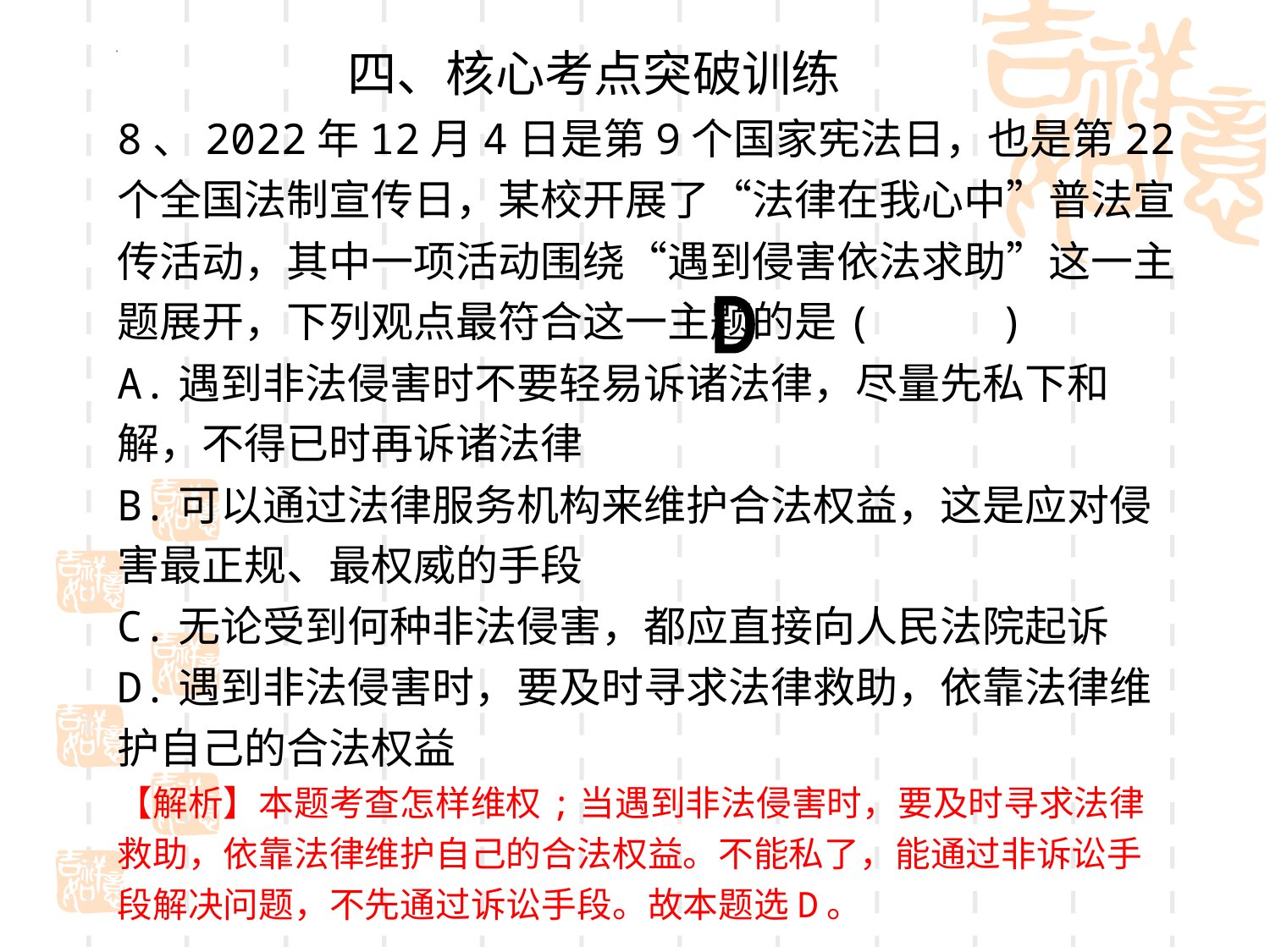

四、核心考点突破训练
8、2022年12月4日是第9个国家宪法日，也是第22个全国法制宣传日，某校开展了“法律在我心中”普法宣传活动，其中一项活动围绕“遇到侵害依法求助”这一主题展开，下列观点最符合这一主题的是(     )
A.遇到非法侵害时不要轻易诉诸法律，尽量先私下和解，不得已时再诉诸法律
B.可以通过法律服务机构来维护合法权益，这是应对侵害最正规、最权威的手段
C.无论受到何种非法侵害，都应直接向人民法院起诉
D.遇到非法侵害时，要及时寻求法律救助，依靠法律维护自己的合法权益
【解析】本题考查怎样维权;当遇到非法侵害时，要及时寻求法律救助，依靠法律维护自己的合法权益。不能私了，能通过非诉讼手段解决问题，不先通过诉讼手段。故本题选D。
D